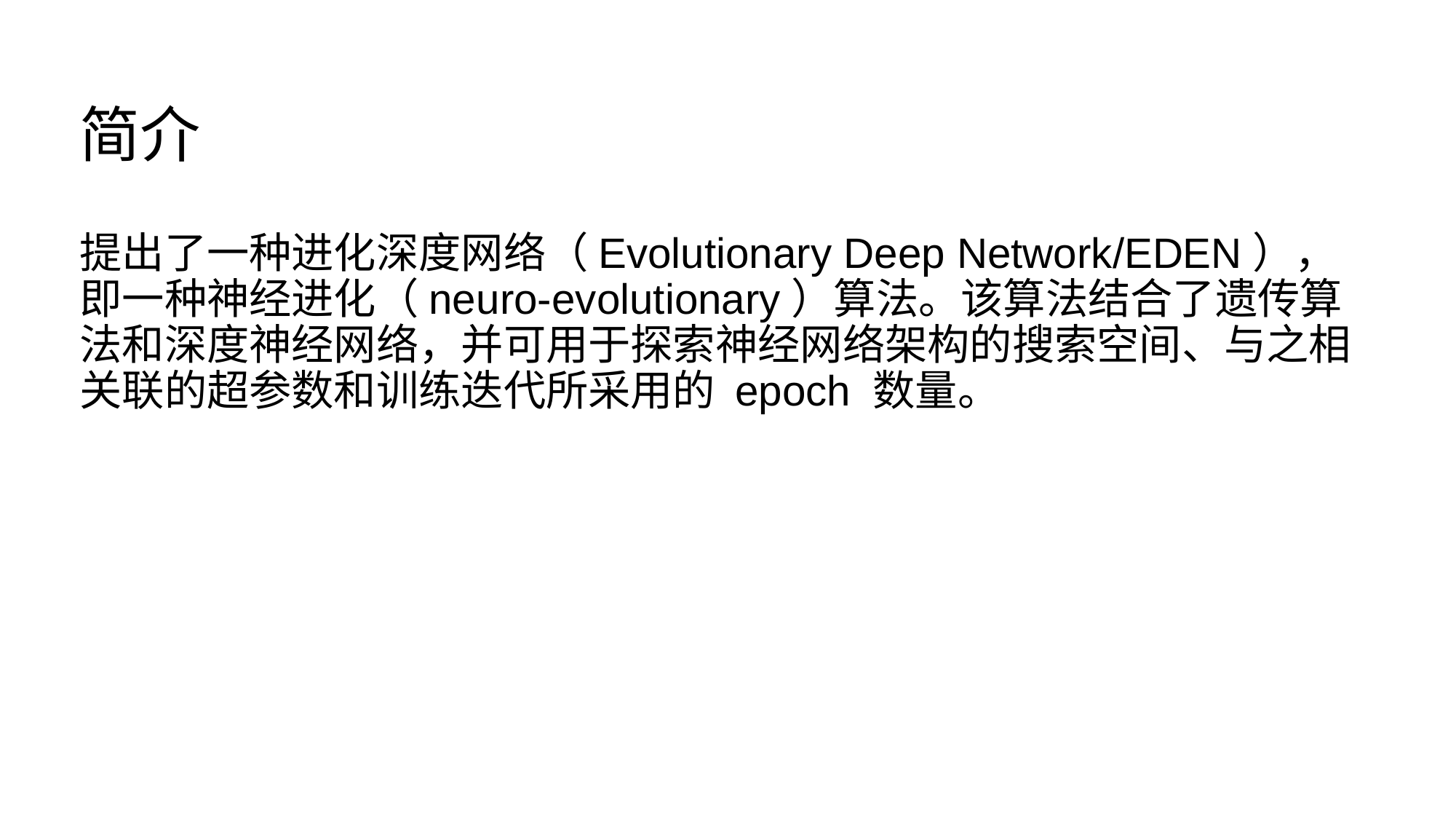

简介
提出了一种进化深度网络（Evolutionary Deep Network/EDEN），即一种神经进化（neuro-evolutionary）算法。该算法结合了遗传算法和深度神经网络，并可用于探索神经网络架构的搜索空间、与之相关联的超参数和训练迭代所采用的 epoch 数量。